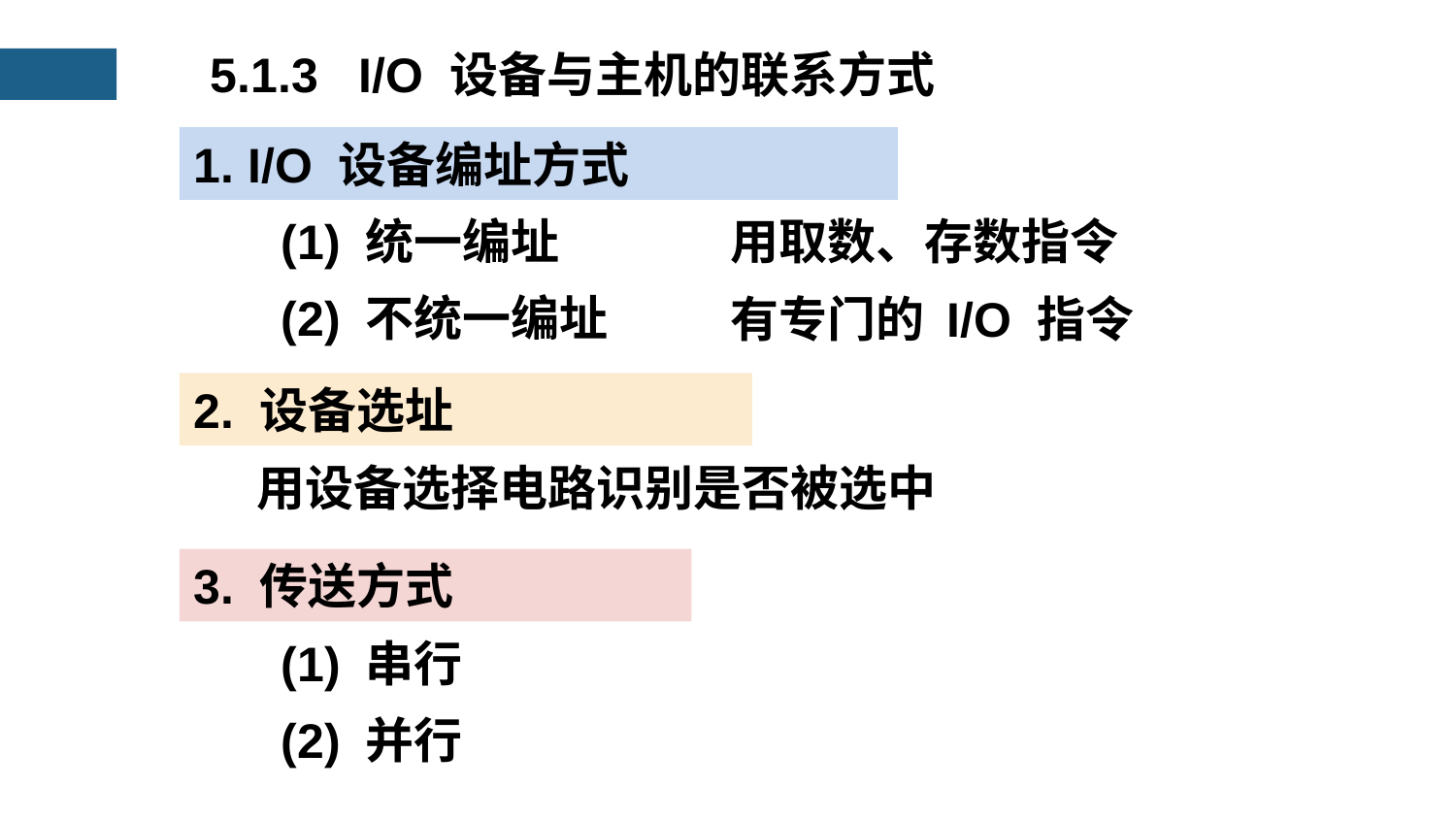

5.1.3   I/O 设备与主机的联系方式
1. I/O 设备编址方式
(1) 统一编址
用取数、存数指令
(2) 不统一编址
有专门的 I/O 指令
2. 设备选址
用设备选择电路识别是否被选中
3. 传送方式
(1) 串行
(2) 并行